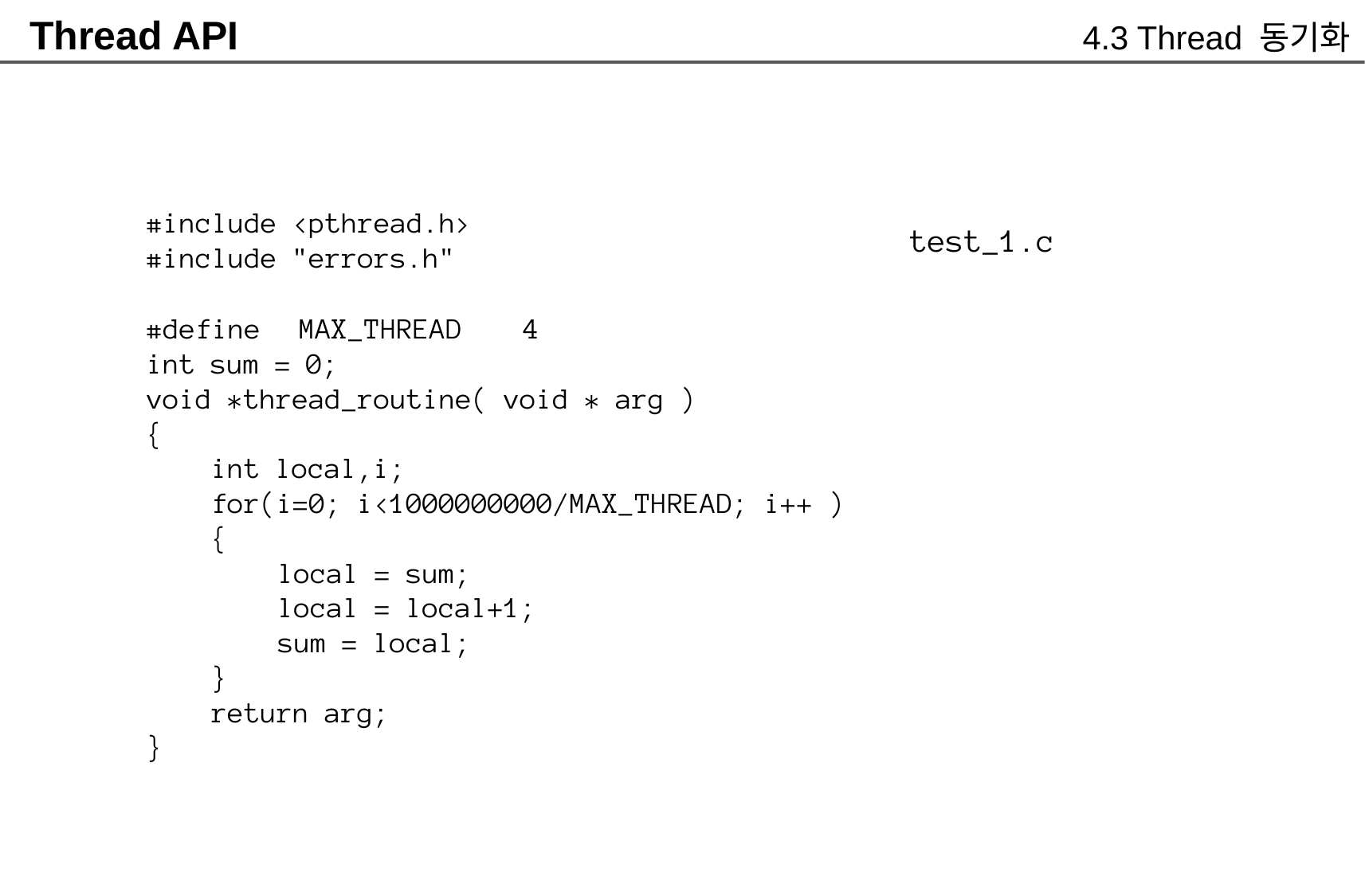

Thread API
4.3 Thread 동기화

#include  <pthread.h>
#include  "errors.h"

#define     MAX_THREAD        4
int  sum  =  0;
void  *thread_routine(  void  *  arg  )
{
	int  local,i;
	for(i=0;  i<1000000000/MAX_THREAD;  i++  )
	{
		local  =  sum;
		local  =  local+1;
		sum  =  local;
	}
	return  arg;
}
test_1.c